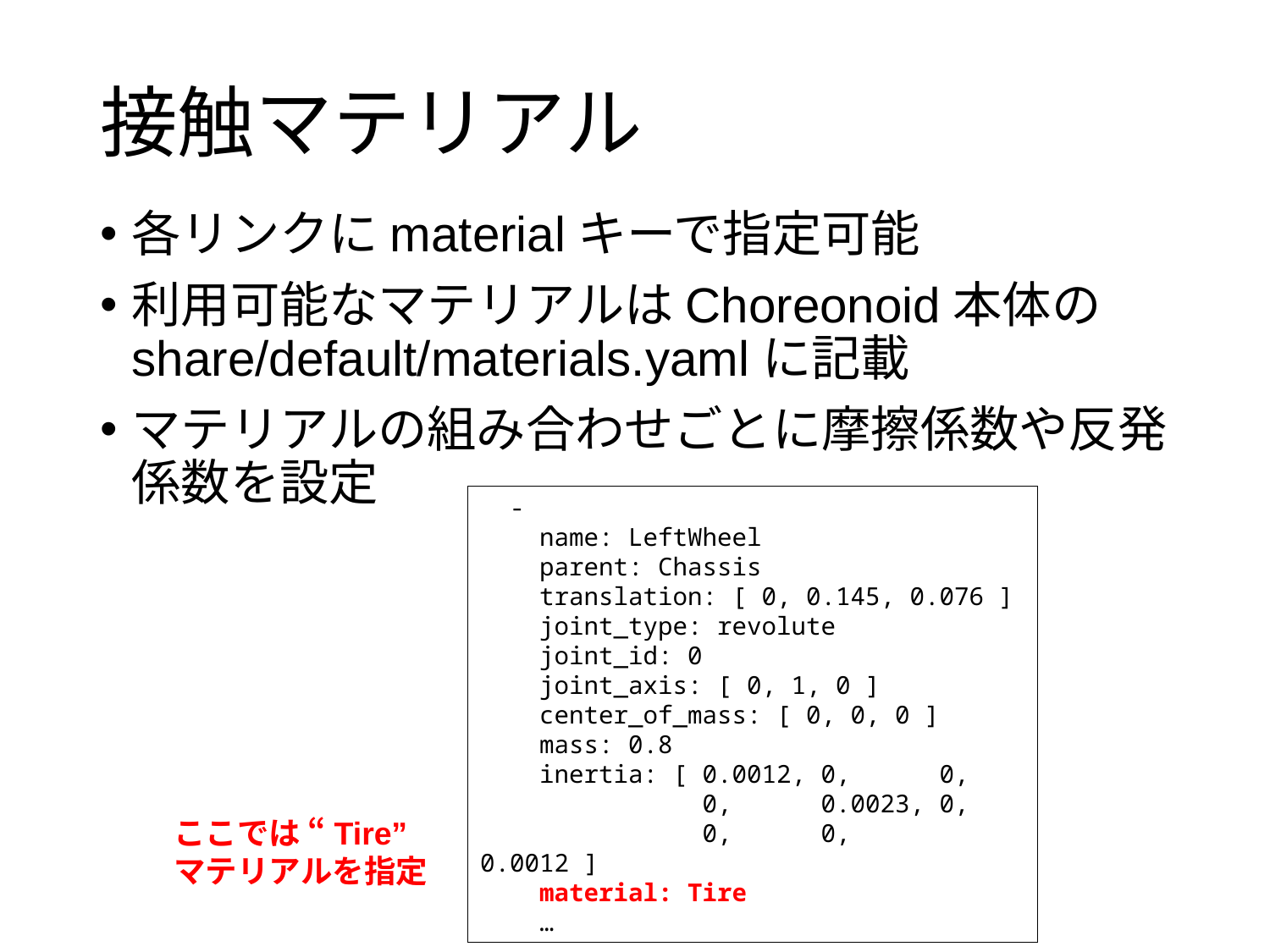

# 接触マテリアル
各リンクにmaterialキーで指定可能
利用可能なマテリアルはChoreonoid本体のshare/default/materials.yamlに記載
マテリアルの組み合わせごとに摩擦係数や反発係数を設定
  -
    name: LeftWheel
    parent: Chassis
    translation: [ 0, 0.145, 0.076 ]
    joint_type: revolute
    joint_id: 0
    joint_axis: [ 0, 1, 0 ]
    center_of_mass: [ 0, 0, 0 ]
    mass: 0.8
    inertia: [ 0.0012, 0,      0,
               0,      0.0023, 0,
               0,      0,      0.0012 ]
    material: Tire
    …
ここでは “Tire”
マテリアルを指定